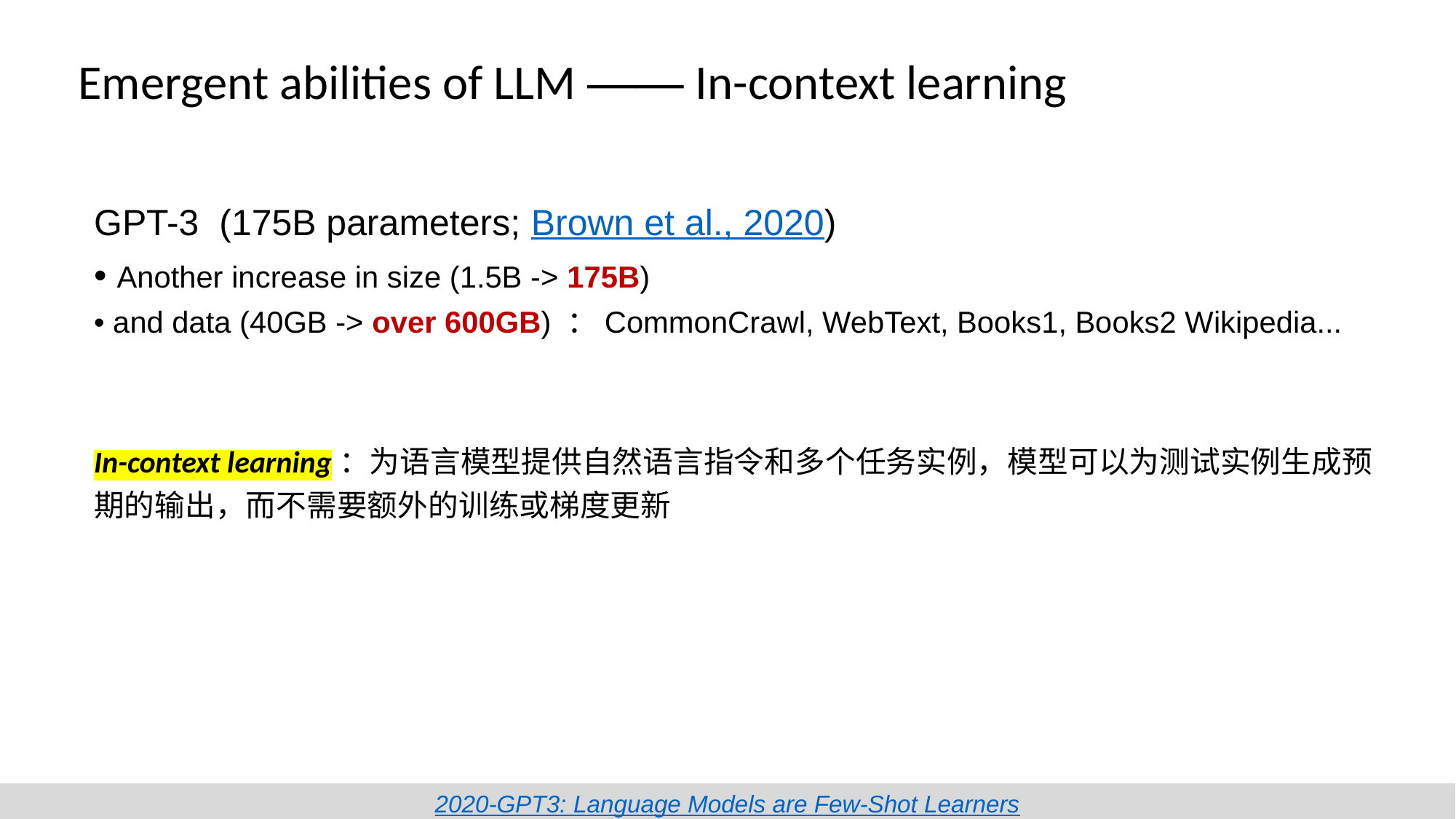

# Emergent abilities of LLM —— In-context learning
GPT-3  (175B parameters; Brown et al., 2020)
• Another increase in size (1.5B -> 175B)
• and data (40GB -> over 600GB) ：CommonCrawl, WebText, Books1, Books2 Wikipedia...

In-context learning：为语言模型提供自然语言指令和多个任务实例，模型可以为测试实例生成预期的输出，而不需要额外的训练或梯度更新

2020-GPT3: Language Models are Few-Shot Learners